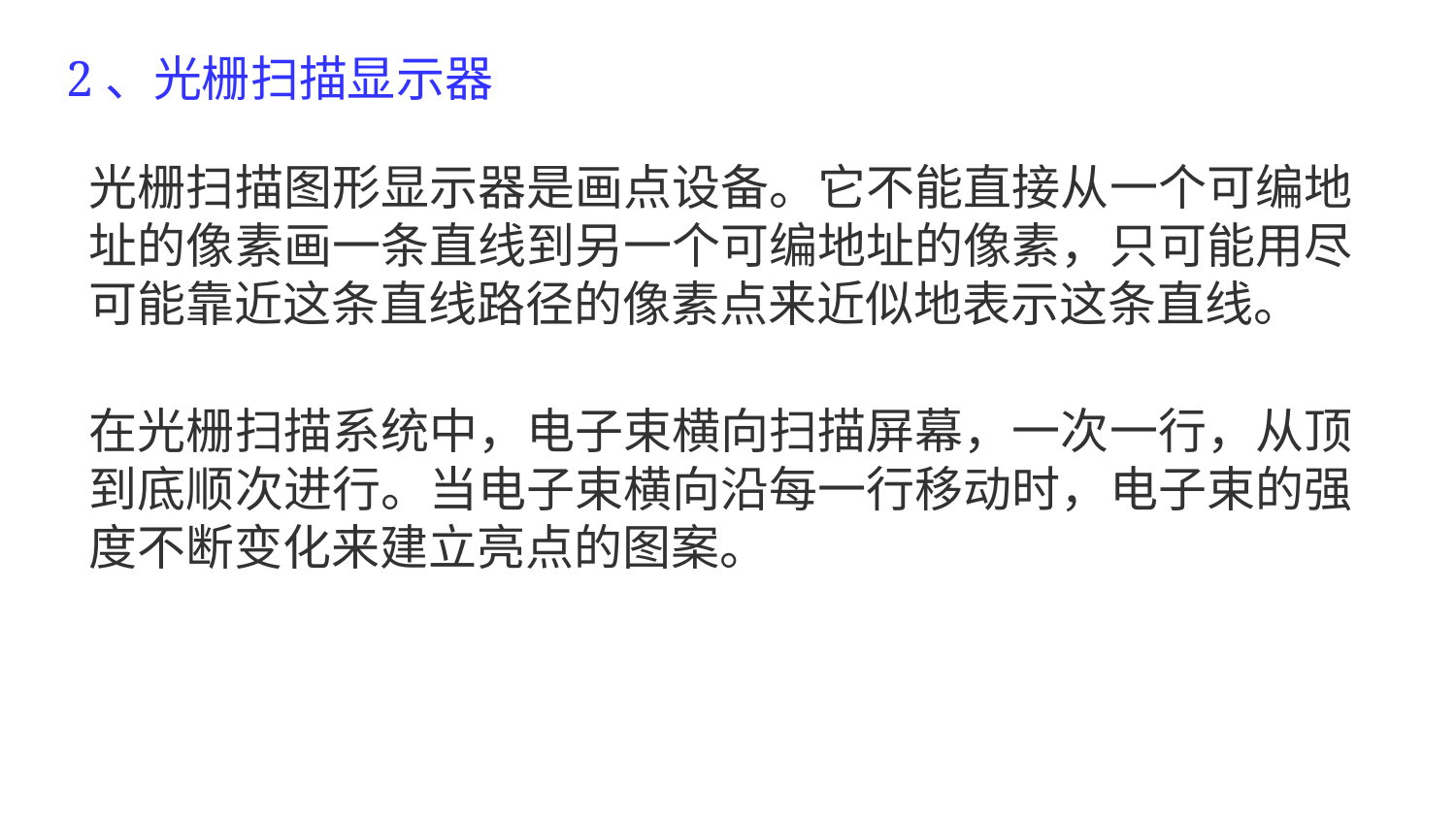

2、光栅扫描显示器

光栅扫描图形显示器是画点设备。它不能直接从一个可编地 址的像素画一条直线到另一个可编地址的像素，只可能用尽 可能靠近这条直线路径的像素点来近似地表示这条直线。

在光栅扫描系统中，电子束横向扫描屏幕，一次一行，从顶 到底顺次进行。当电子束横向沿每一行移动时，电子束的强 度不断变化来建立亮点的图案。